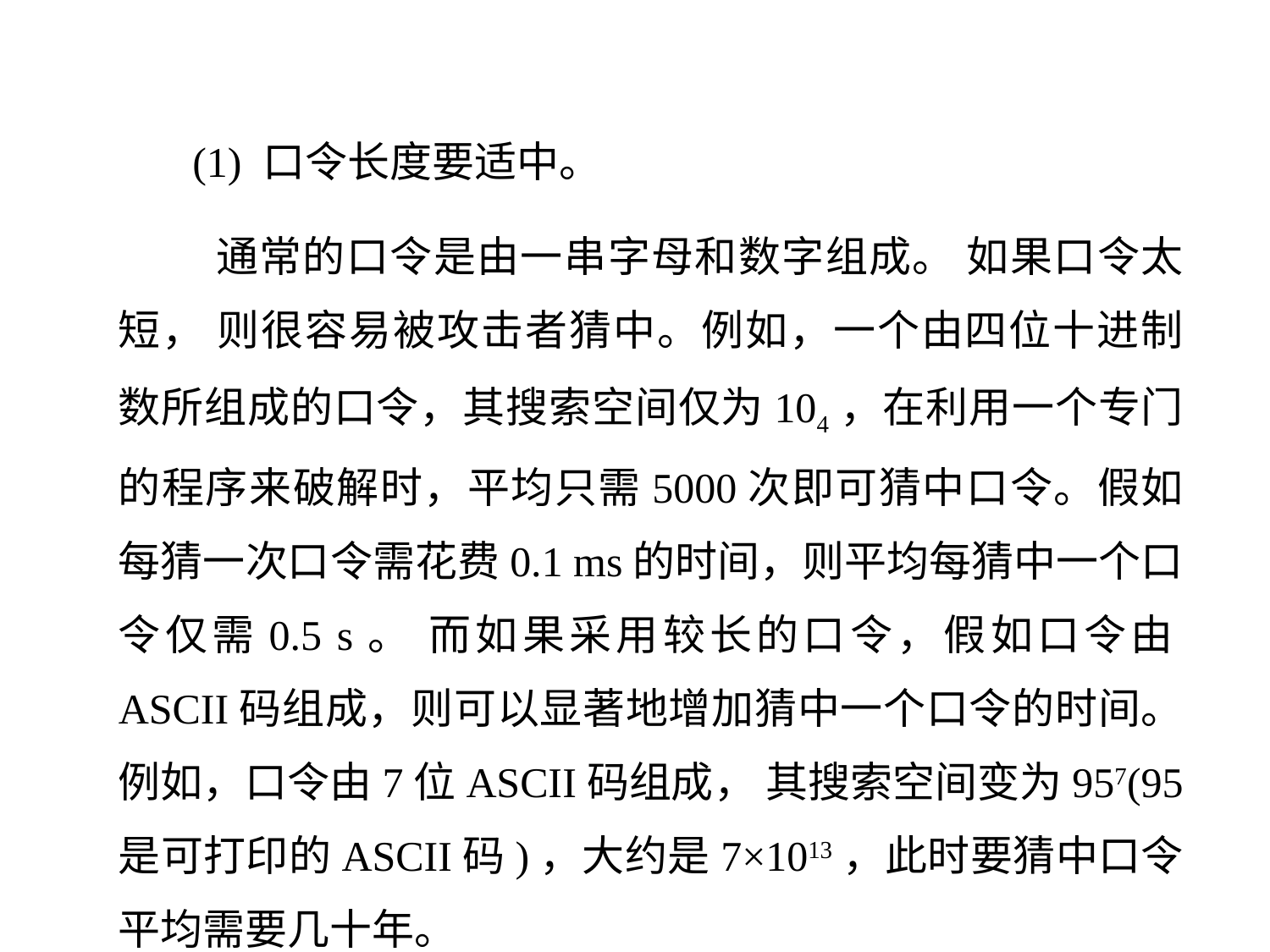

(1) 口令长度要适中。
        通常的口令是由一串字母和数字组成。 如果口令太短， 则很容易被攻击者猜中。例如，一个由四位十进制数所组成的口令，其搜索空间仅为104，在利用一个专门的程序来破解时，平均只需5000次即可猜中口令。假如每猜一次口令需花费0.1 ms的时间，则平均每猜中一个口令仅需0.5 s。 而如果采用较长的口令，假如口令由ASCII码组成，则可以显著地增加猜中一个口令的时间。例如，口令由7位ASCII码组成， 其搜索空间变为957(95是可打印的ASCII码)，大约是7×1013，此时要猜中口令平均需要几十年。